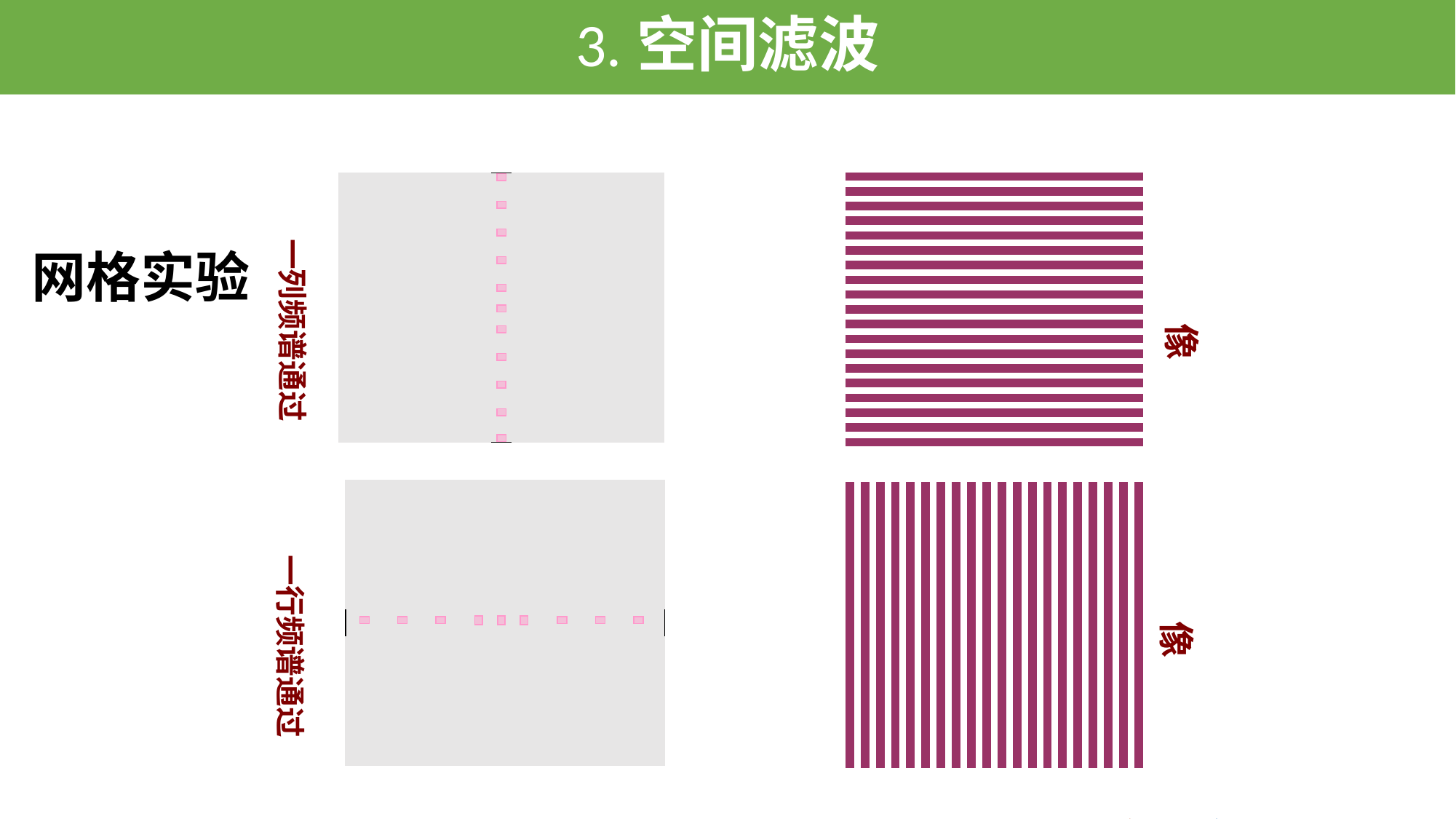

3.空间滤波

像

一列频谱通过
# 网格实验

一行频谱通过

像